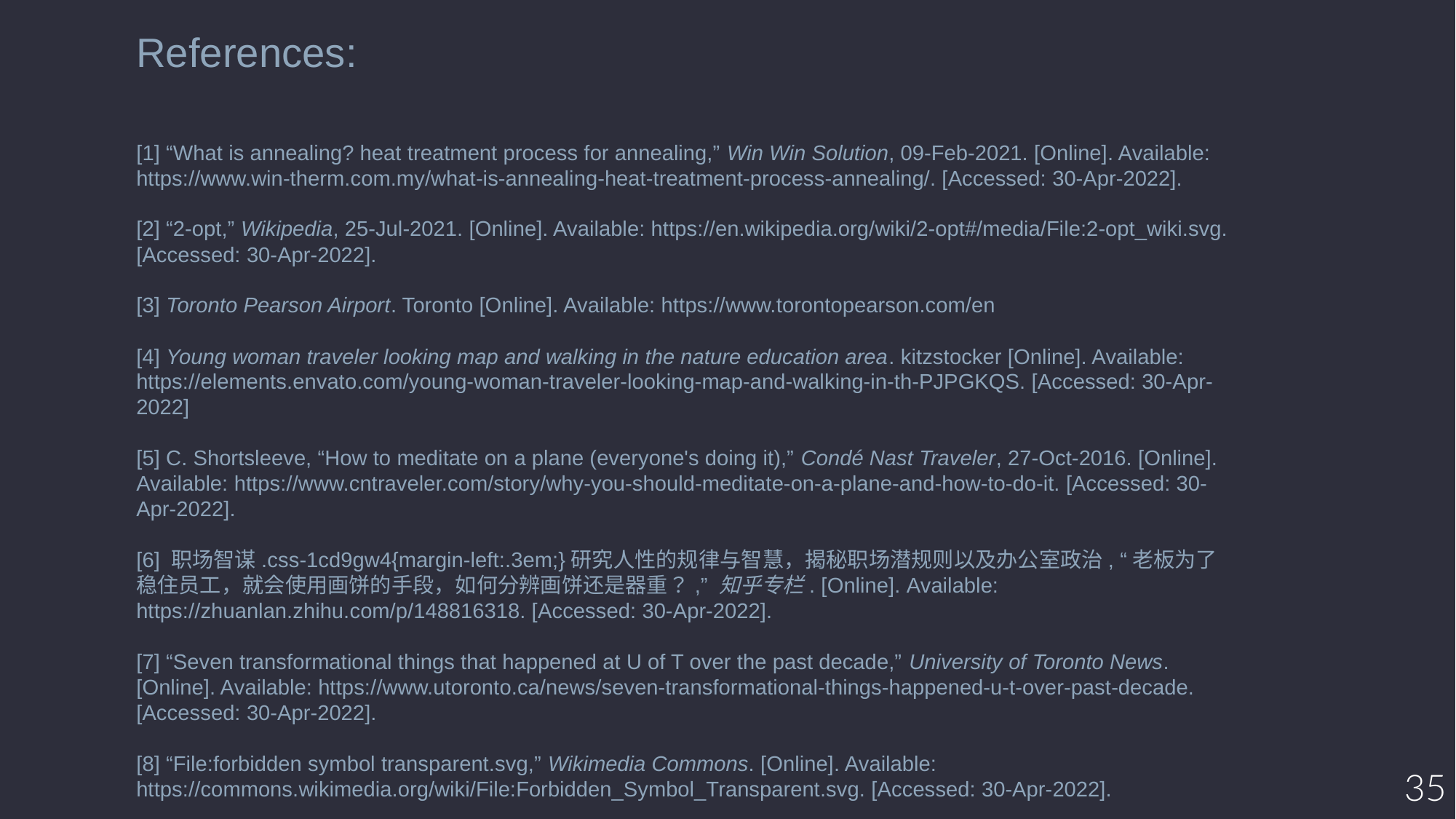

References:

[1] “What is annealing? heat treatment process for annealing,” Win Win Solution, 09-Feb-2021. [Online]. Available: https://www.win-therm.com.my/what-is-annealing-heat-treatment-process-annealing/. [Accessed: 30-Apr-2022].

[2] “2-opt,” Wikipedia, 25-Jul-2021. [Online]. Available: https://en.wikipedia.org/wiki/2-opt#/media/File:2-opt_wiki.svg. [Accessed: 30-Apr-2022].

[3] Toronto Pearson Airport. Toronto [Online]. Available: https://www.torontopearson.com/en

[4] Young woman traveler looking map and walking in the nature education area. kitzstocker [Online]. Available: https://elements.envato.com/young-woman-traveler-looking-map-and-walking-in-th-PJPGKQS. [Accessed: 30-Apr-2022]

[5] C. Shortsleeve, “How to meditate on a plane (everyone's doing it),” Condé Nast Traveler, 27-Oct-2016. [Online]. Available: https://www.cntraveler.com/story/why-you-should-meditate-on-a-plane-and-how-to-do-it. [Accessed: 30-Apr-2022].

[6] 职场智谋.css-1cd9gw4{margin-left:.3em;}研究人性的规律与智慧，揭秘职场潜规则以及办公室政治, “老板为了稳住员工，就会使用画饼的手段，如何分辨画饼还是器重？,” 知乎专栏. [Online]. Available: https://zhuanlan.zhihu.com/p/148816318. [Accessed: 30-Apr-2022].

[7] “Seven transformational things that happened at U of T over the past decade,” University of Toronto News. [Online]. Available: https://www.utoronto.ca/news/seven-transformational-things-happened-u-t-over-past-decade. [Accessed: 30-Apr-2022].

[8] “File:forbidden symbol transparent.svg,” Wikimedia Commons. [Online]. Available: https://commons.wikimedia.org/wiki/File:Forbidden_Symbol_Transparent.svg. [Accessed: 30-Apr-2022].

35